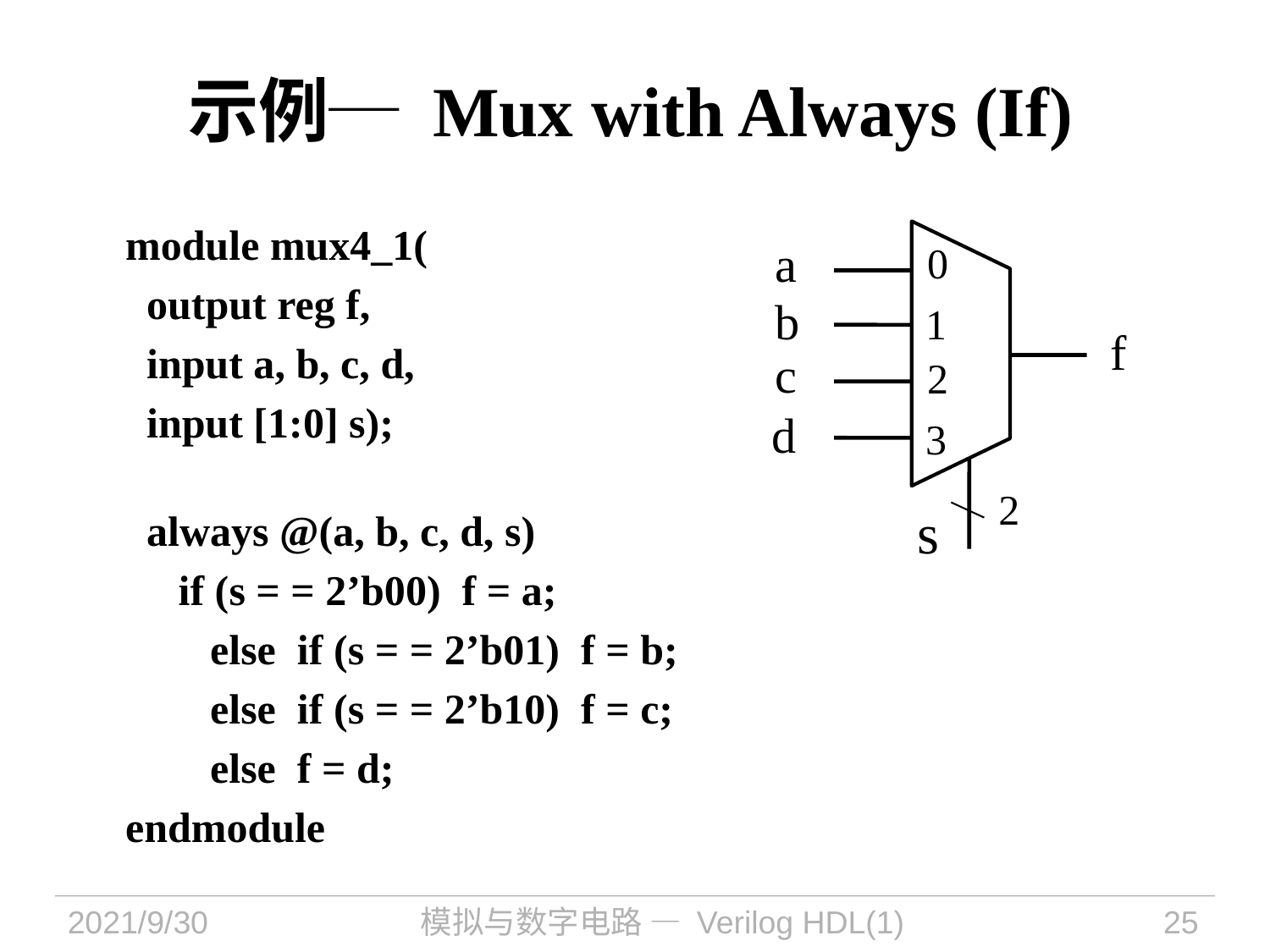

# 示例─ Mux with Always (If)
module mux4_1(
  output reg f,
  input a, b, c, d,
  input [1:0] s);

  always @(a, b, c, d, s)
     if (s = = 2’b00)  f = a;
        else  if (s = = 2’b01)  f = b;
        else  if (s = = 2’b10)  f = c;
        else  f = d;
endmodule
a
0

b
1

f

c
2

d
3

2
s

2021/9/30
模拟与数字电路 — Verilog HDL(1)
25